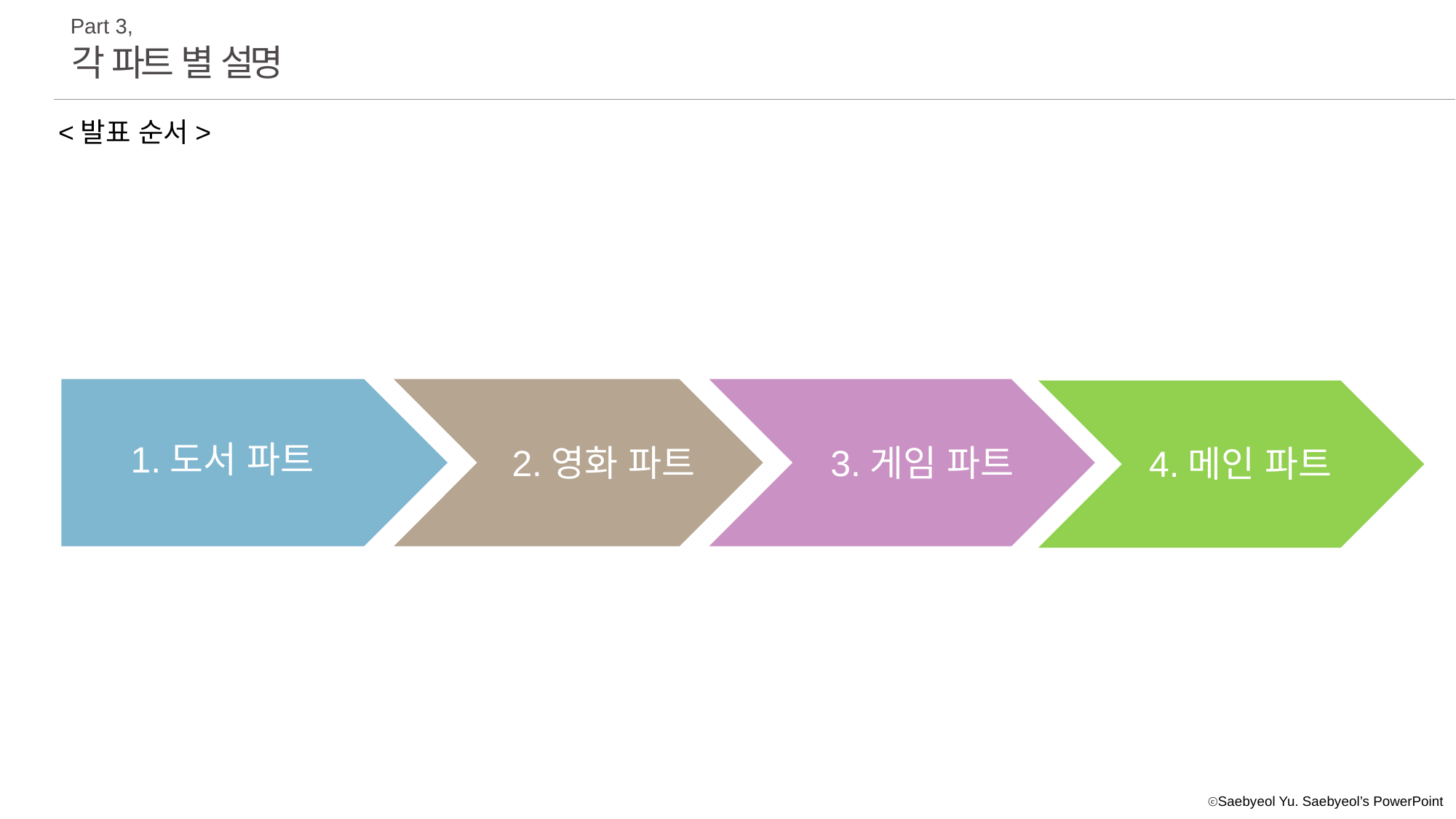

Part 3,
각  파트  별  설명
<발표 순서>

1.도서 파트
3.게임 파트
2.영화 파트
4.메인 파트